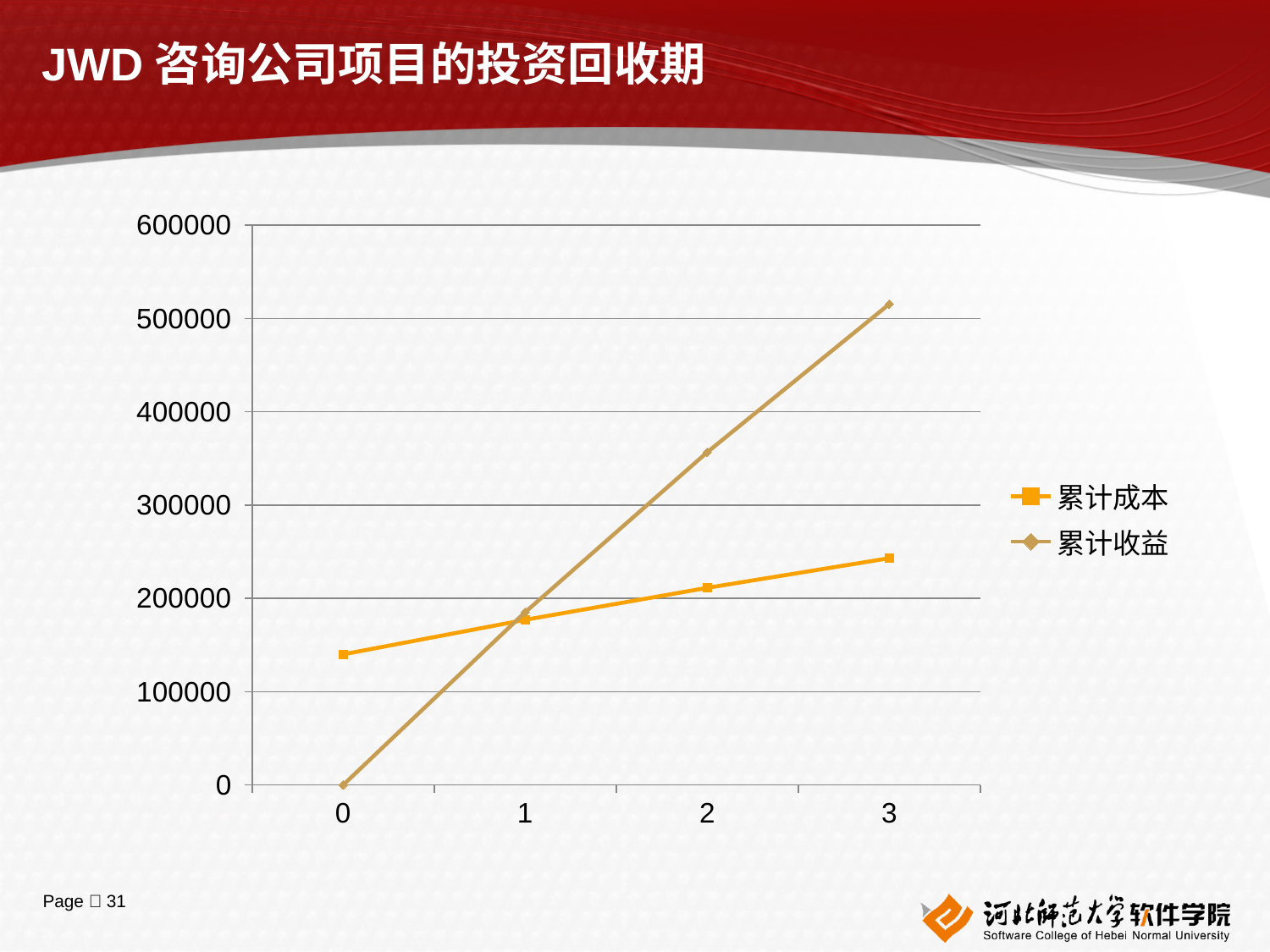

# JWD咨询公司项目的投资回收期

### Chart

| Category | 累计成本 | 累计收益 |
|---|---|---|
| 0 | 140000.0 | 0.0 |
| 1 | 177037.0370370371 | 185185.18518518517 |
| 2 | 211330.58984910836 | 356652.9492455418 |
| 3 | 243083.87948991515 | 515419.39744957665 |